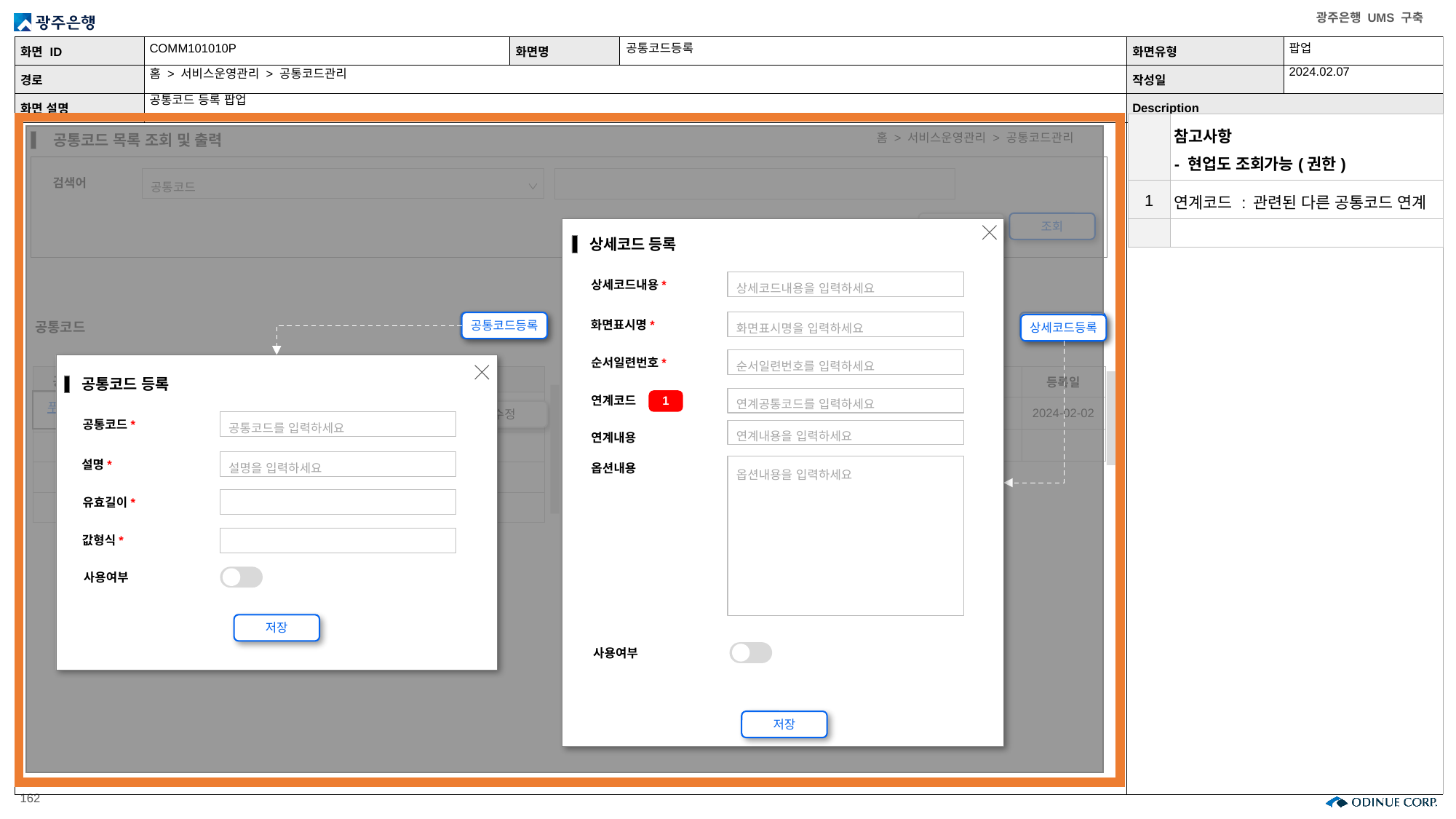

COMM101010P
공통코드등록
팝업
2024.02.07
홈 > 서비스운영관리 > 공통코드관리
공통코드 등록 팝업
|  | 참고사항 - 현업도 조회가능(권한) |
| --- | --- |
| 1 | 연계코드 : 관련된 다른 공통코드 연계 |
|  |  |

홈 > 서비스운영관리 > 공통코드관리
공통코드 목록 조회 및 출력

공통코드

검색어
초기화
조회

상세코드 등록

상세코드내용을 입력하세요
상세코드내용*
화면표시명을 입력하세요
화면표시명*
순서일련번호를 입력하세요
순서일련번호*
연계공통코드를 입력하세요
연계코드
연계내용을 입력하세요
연계내용
옵션내용을 입력하세요

옵션내용

사용여부
저장
공통코드등록
공통코드등록
상세코드등록
상세코드등록
공통코드
상세코드 : 푸시버튼구분

공통코드 등록

공통코드를 입력하세요
공통코드*
설명을 입력하세요
설명*

유효길이*

값형식*

사용여부
저장
| 공통코드 | 설명내용 | 등록직원 | 등록일 | 사용여부 |  |
| --- | --- | --- | --- | --- | --- |
| 푸시버튼구분 | 푸시버튼구분 | 김광주 | 2024-02-02 | 사용 |  |
|  |  |  |  |  |  |
|  |  |  |  |  |  |
|  |  |  |  |  |  |
| 화면표시명 | 상세코드내용 | 사용여부 | 등록직원 | 순서 | 등록일 |
| --- | --- | --- | --- | --- | --- |
| 휴대폰번호 | 1 | 사용 | 김광주 | 1 | 2024-02-02 |
|  |  |  |  |  |  |

1

수정